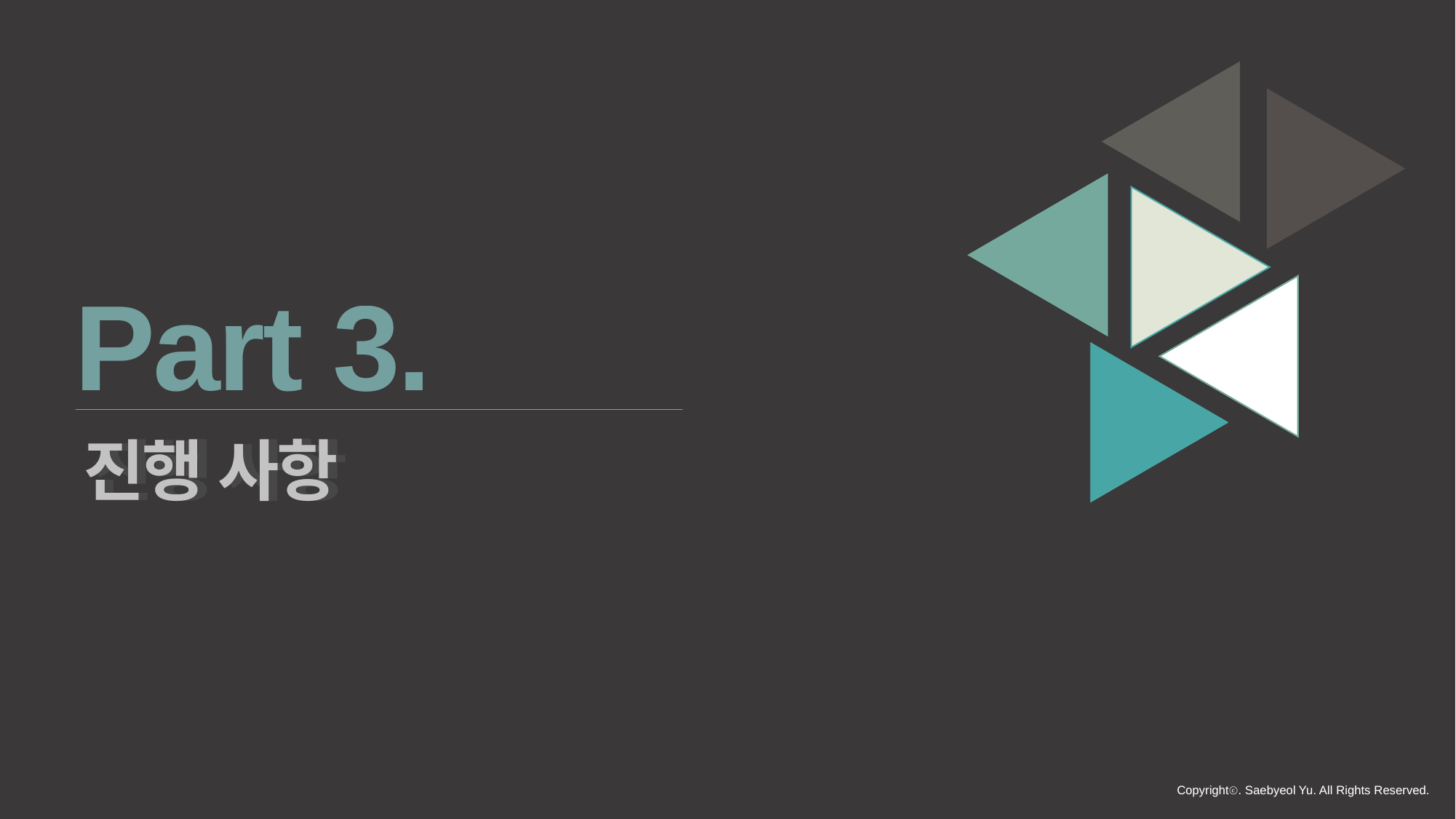

Part 3.
진행 사항
진행 사항
Copyrightⓒ. Saebyeol Yu. All Rights Reserved.